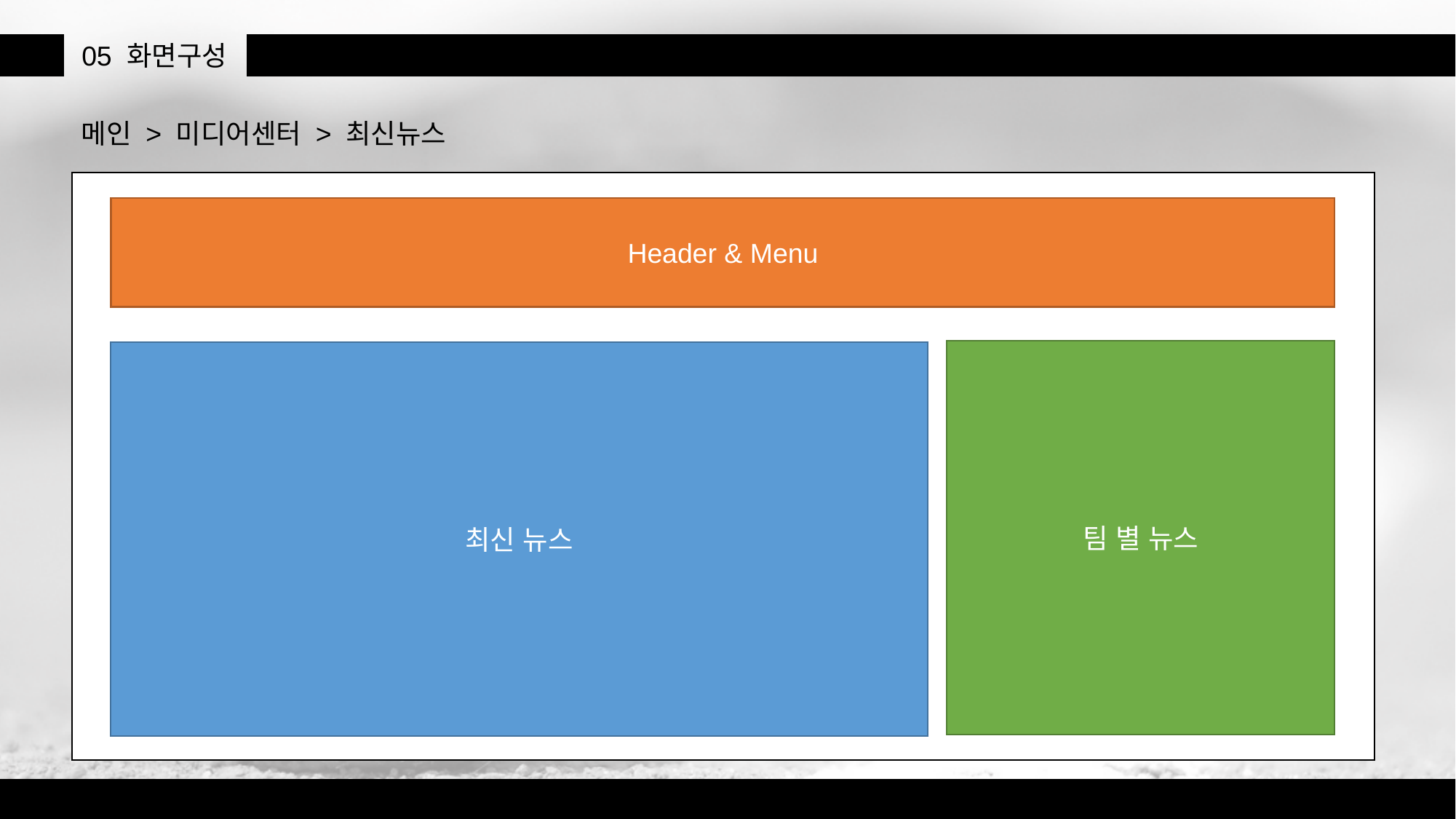

05
화면구성
메인 > 미디어센터 > 최신뉴스

Header & Menu
팀 별 뉴스
최신 뉴스